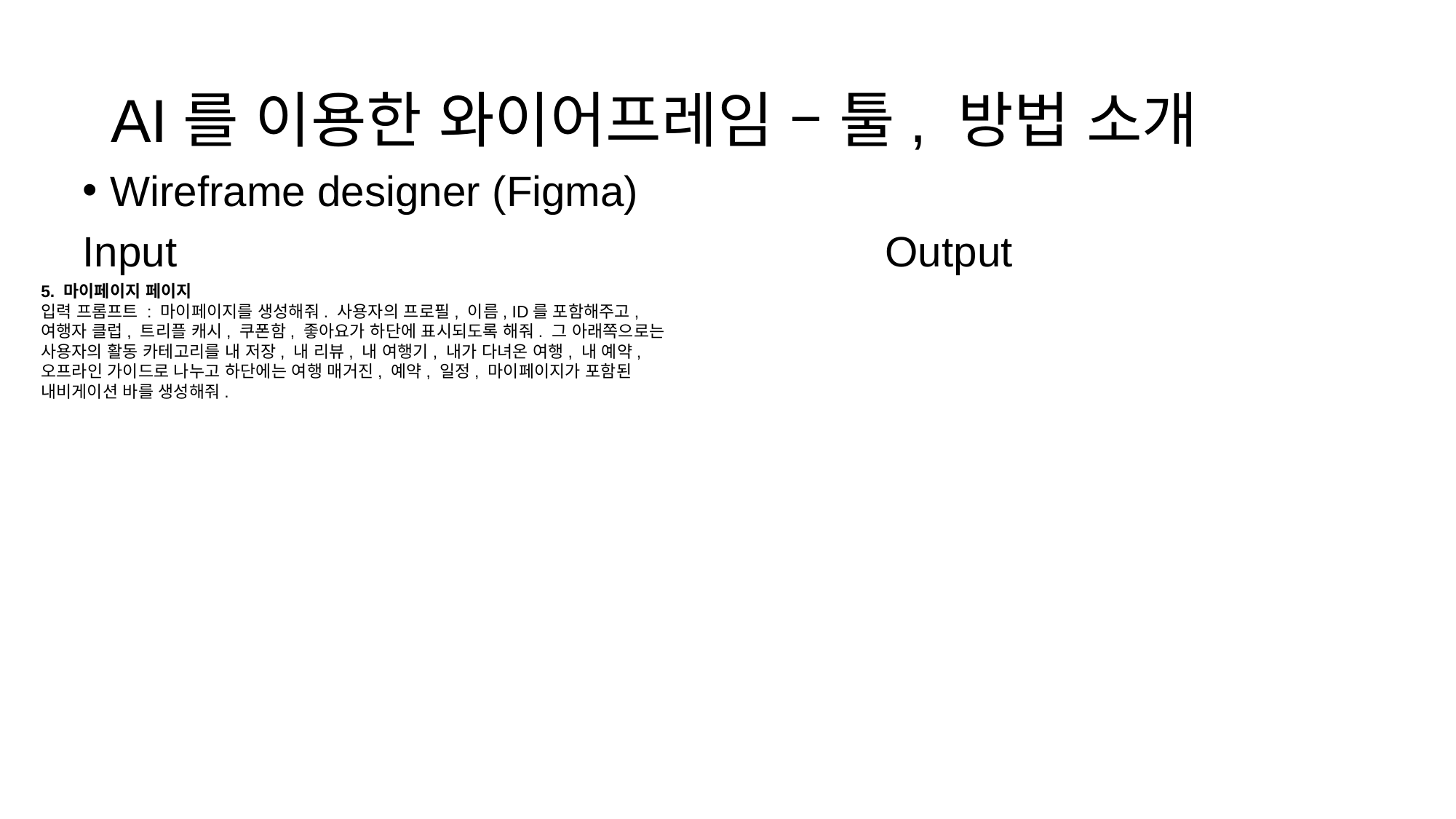

# AI를 이용한 와이어프레임 – 툴, 방법 소개
Wireframe designer (Figma)
Input                                                            Output
5. 마이페이지 페이지
입력 프롬프트 : 마이페이지를 생성해줘. 사용자의 프로필, 이름, ID를 포함해주고, 여행자 클럽, 트리플 캐시, 쿠폰함, 좋아요가 하단에 표시되도록 해줘. 그 아래쪽으로는 사용자의 활동 카테고리를 내 저장, 내 리뷰, 내 여행기, 내가 다녀온 여행, 내 예약, 오프라인 가이드로 나누고 하단에는 여행 매거진, 예약, 일정, 마이페이지가 포함된 내비게이션 바를 생성해줘.